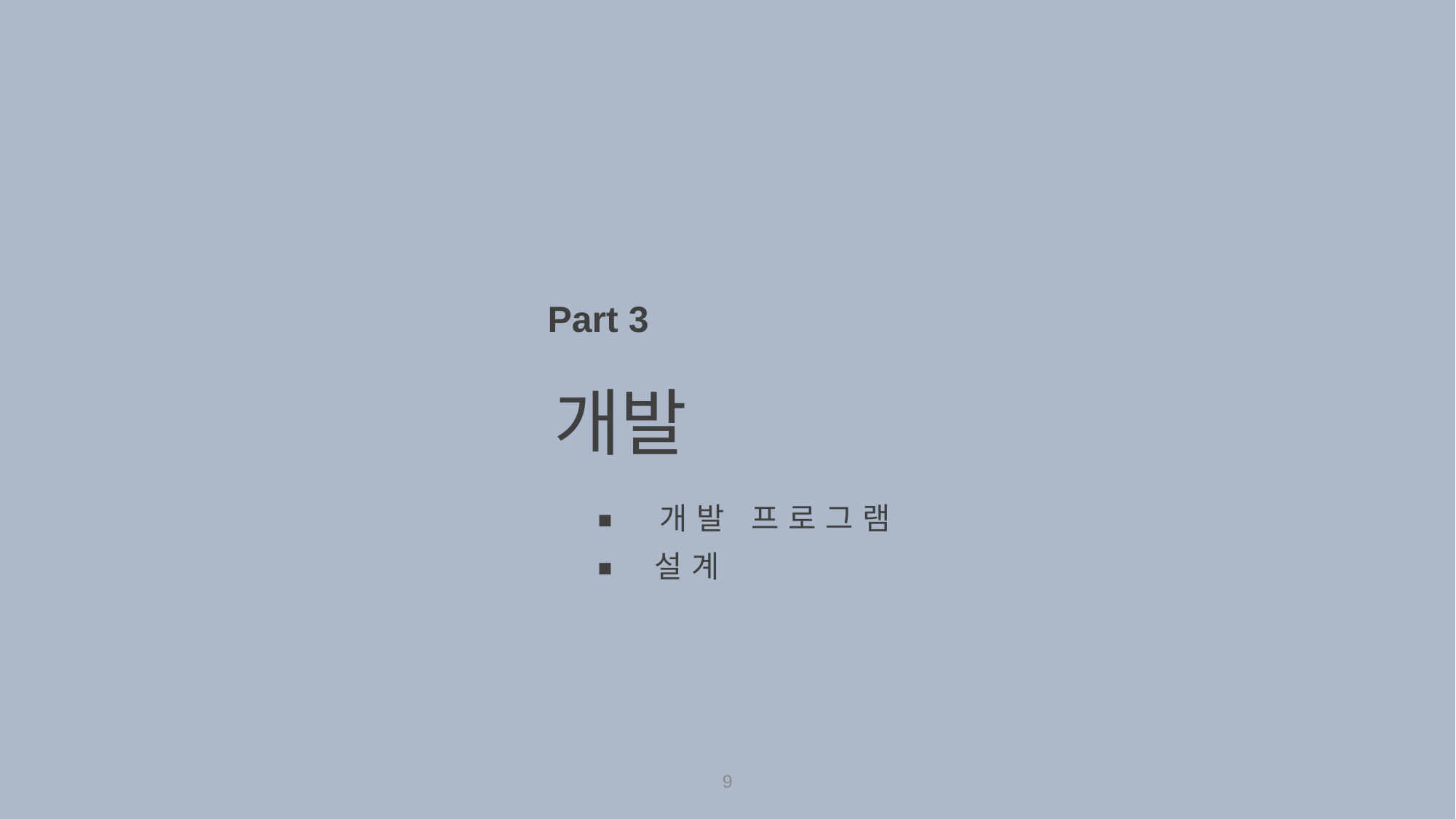

Part 3
개발
◾
개발 프로그램
◾
설계
9